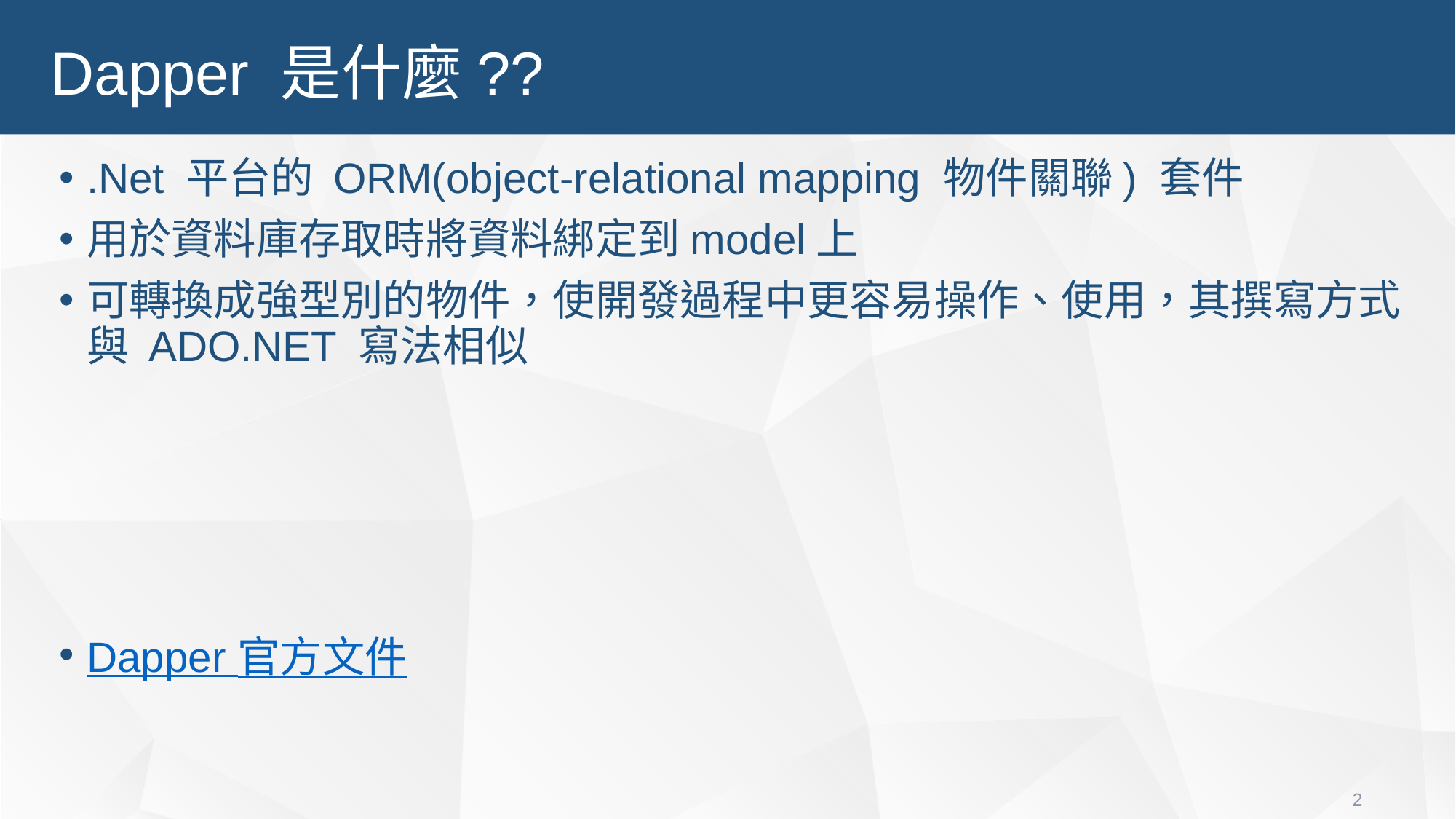

Dapper 是什麼??
.Net 平台的 ORM(object-relational mapping 物件關聯) 套件
用於資料庫存取時將資料綁定到model上
可轉換成強型別的物件，使開發過程中更容易操作、使用，其撰寫方式與 ADO.NET 寫法相似

Dapper 官方文件